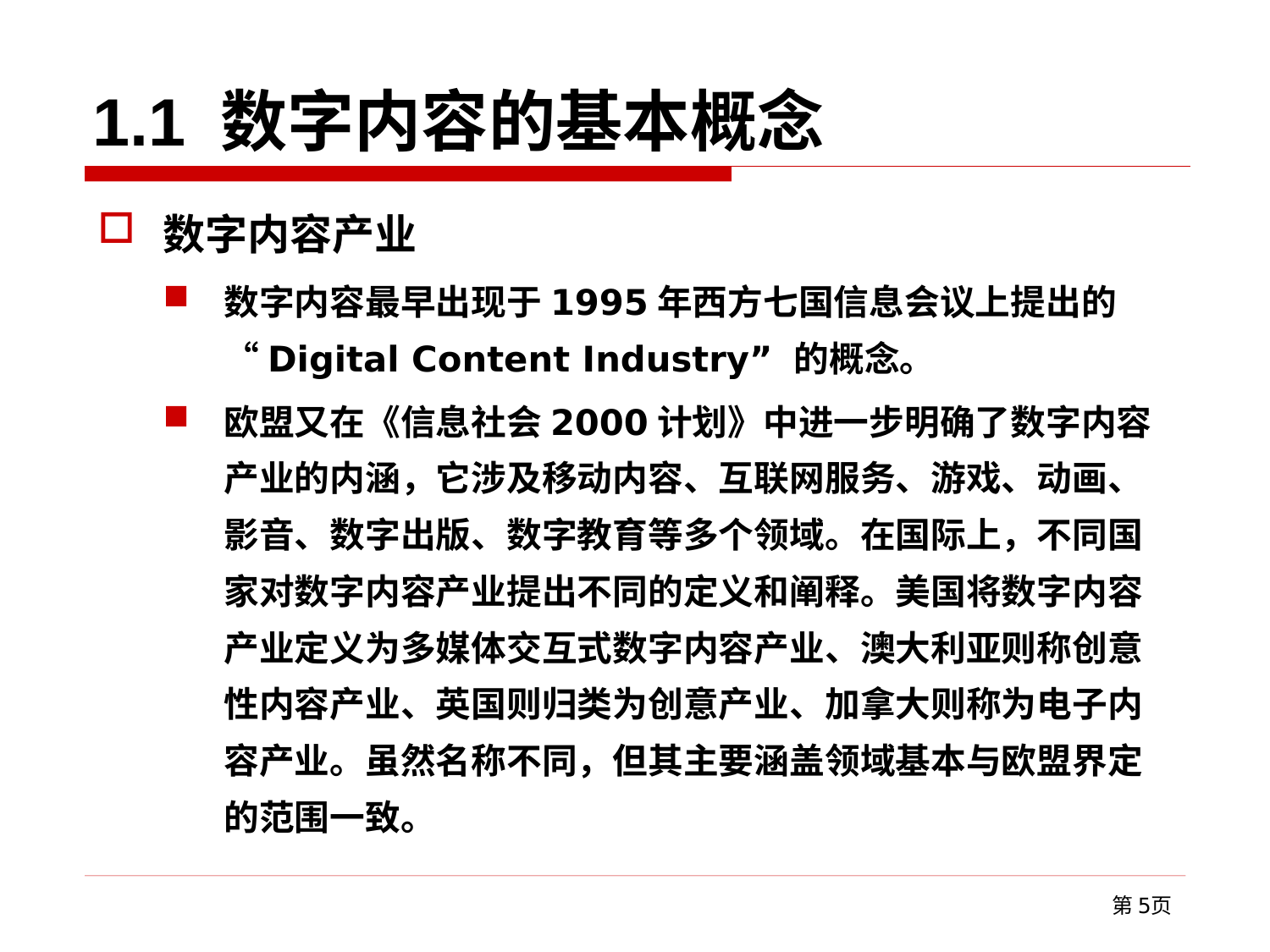

# 1.1 数字内容的基本概念
数字内容产业
数字内容最早出现于1995年西方七国信息会议上提出的“Digital Content Industry” 的概念。
欧盟又在《信息社会2000计划》中进一步明确了数字内容产业的内涵，它涉及移动内容、互联网服务、游戏、动画、影音、数字出版、数字教育等多个领域。在国际上，不同国家对数字内容产业提出不同的定义和阐释。美国将数字内容产业定义为多媒体交互式数字内容产业、澳大利亚则称创意性内容产业、英国则归类为创意产业、加拿大则称为电子内容产业。虽然名称不同，但其主要涵盖领域基本与欧盟界定的范围一致。
5